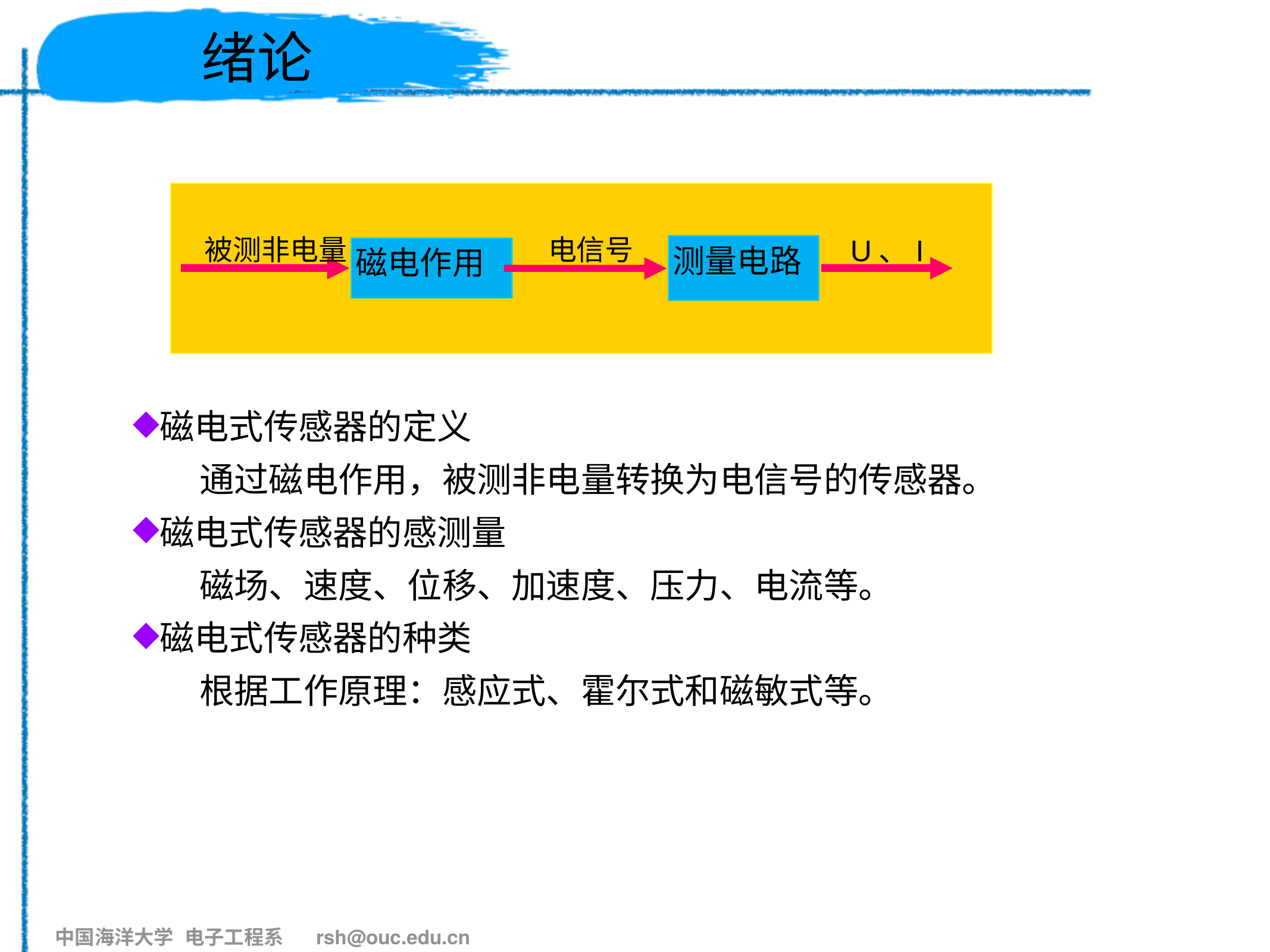

# 绪论

 被测非电量
电信号
U、I
测量电路
磁电作用

磁电式传感器的定义
      通过磁电作用，被测非电量转换为电信号的传感器。
磁电式传感器的感测量
      磁场、速度、位移、加速度、压力、电流等。
磁电式传感器的种类
      根据工作原理：感应式、霍尔式和磁敏式等。